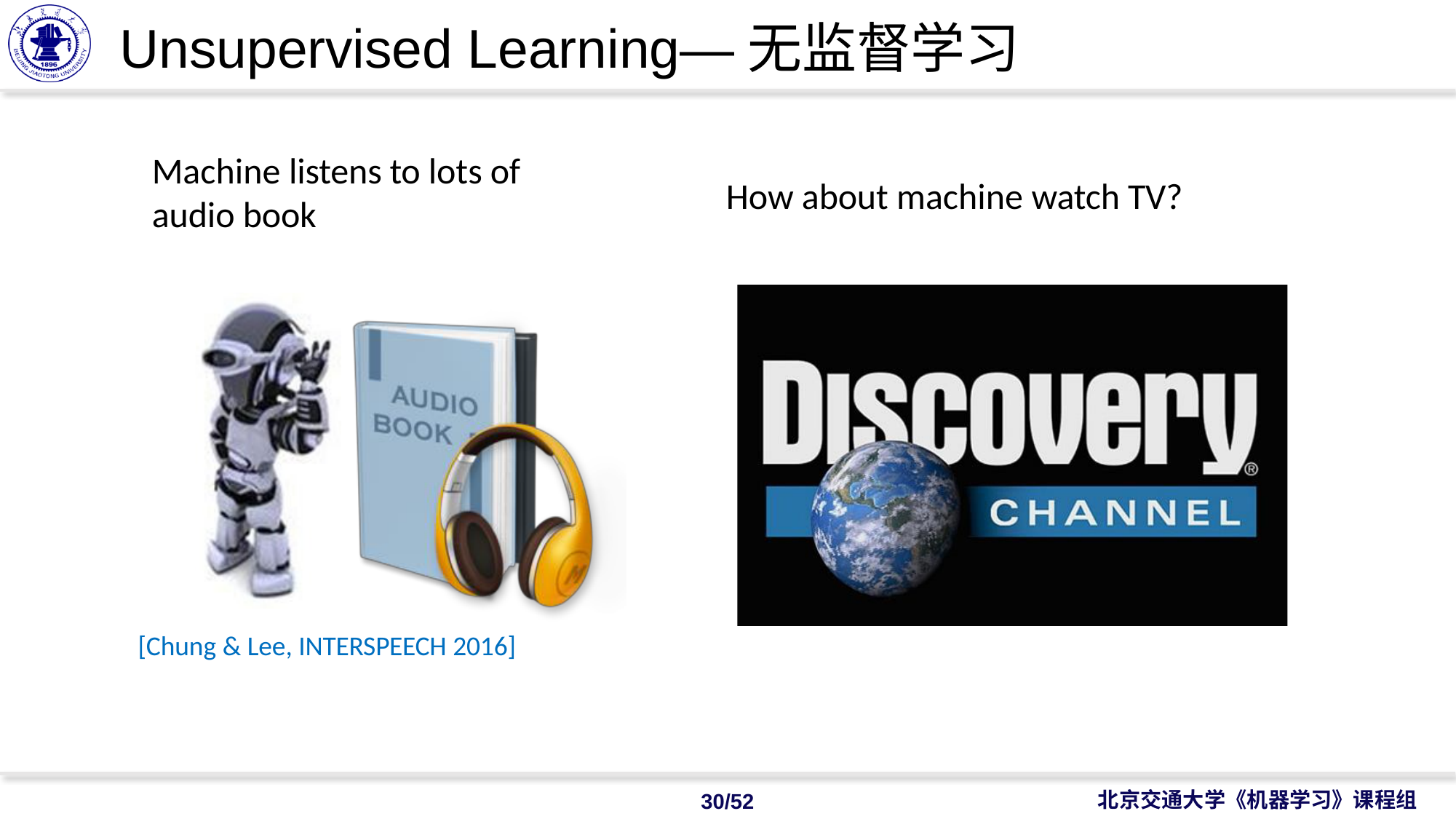

# Unsupervised Learning—无监督学习
Machine listens to lots of  audio book
How about machine watch TV?

[Chung & Lee, INTERSPEECH 2016]